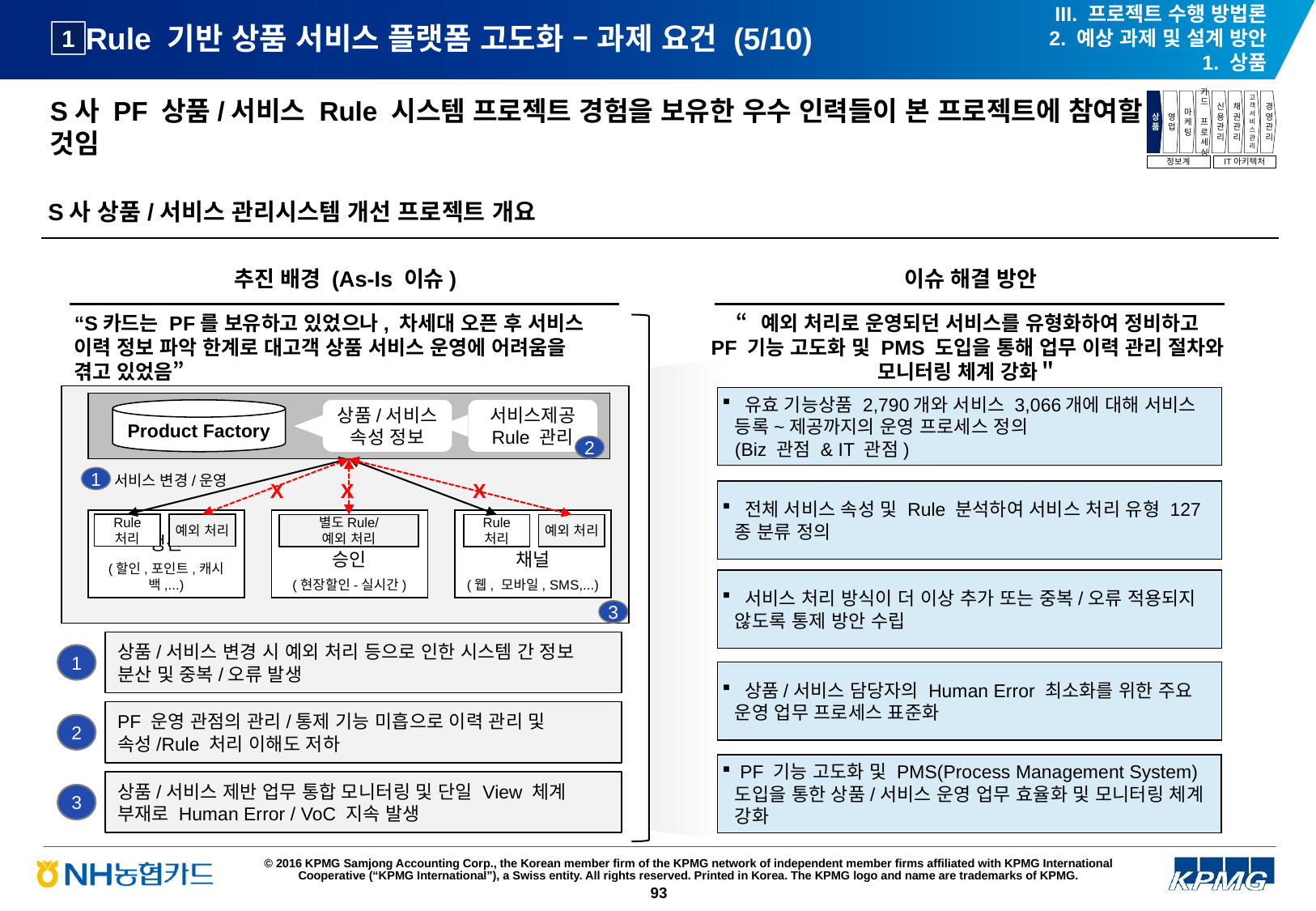

III. 프로젝트 수행 방법론
2. 예상 과제 및 설계 방안
1. 상품
# Rule 기반 상품 서비스 플랫폼 고도화 – 과제 요건 (5/10)
1
S사 PF 상품/서비스 Rule 시스템 프로젝트 경험을 보유한 우수 인력들이 본 프로젝트에 참여할 것임
상품
영업
마케팅
카드
프로세싱
신용관리
채권관리
고객서비스관리
경영관리
정보계
IT아키텍처
S사 상품/서비스 관리시스템 개선 프로젝트 개요
추진 배경 (As-Is 이슈)
이슈 해결 방안
“S카드는 PF를 보유하고 있었으나, 차세대 오픈 후 서비스 이력 정보 파악 한계로 대고객 상품 서비스 운영에 어려움을 겪고 있었음”
“예외 처리로 운영되던 서비스를 유형화하여 정비하고
PF 기능 고도화 및 PMS 도입을 통해 업무 이력 관리 절차와 모니터링 체계 강화＂

Product Factory
상품/서비스 속성 정보
서비스제공 Rule 관리

2
서비스 변경/운영
1
X
X
X

정산
(할인,포인트,캐시백,...)
승인
(현장할인-실시간)
채널
(웹, 모바일, SMS,...)
Rule
처리
예외 처리
별도Rule/
예외 처리
Rule
처리
예외 처리
3
 유효 기능상품 2,790개와 서비스 3,066개에 대해 서비스 등록~제공까지의 운영 프로세스 정의
(Biz 관점 & IT 관점)
 전체 서비스 속성 및 Rule 분석하여 서비스 처리 유형 127종 분류 정의

 서비스 처리 방식이 더 이상 추가 또는 중복/오류 적용되지 않도록 통제 방안 수립
상품/서비스 변경 시 예외 처리 등으로 인한 시스템 간 정보 분산 및 중복/오류 발생
1
 상품/서비스 담당자의 Human Error 최소화를 위한 주요 운영 업무 프로세스 표준화
PF 운영 관점의 관리/통제 기능 미흡으로 이력 관리 및 속성/Rule 처리 이해도 저하
2
 PF 기능 고도화 및 PMS(Process Management System) 도입을 통한 상품/서비스 운영 업무 효율화 및 모니터링 체계 강화
상품/서비스 제반 업무 통합 모니터링 및 단일 View 체계 부재로 Human Error / VoC 지속 발생
3